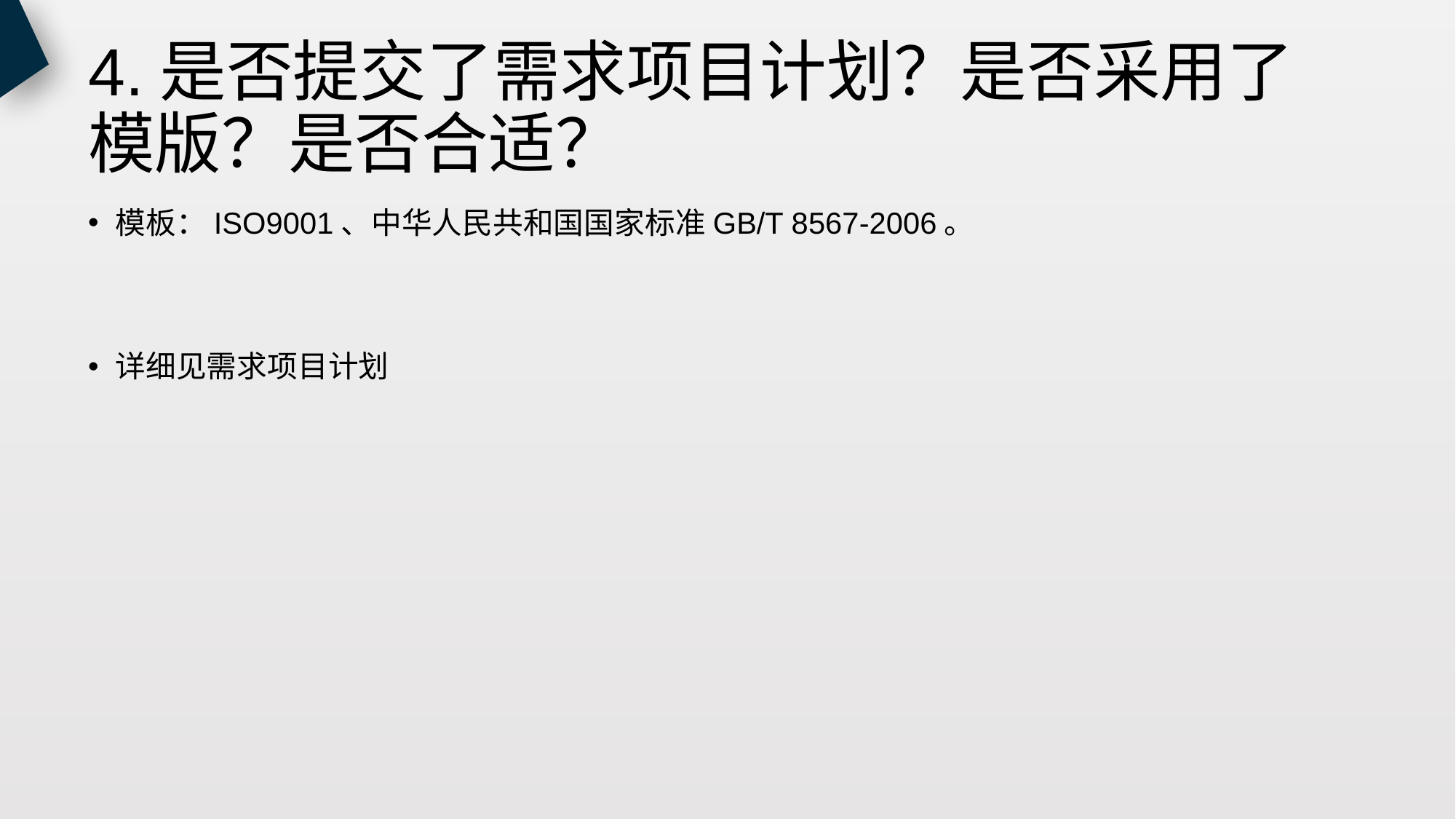

# 4.是否提交了需求项目计划？是否采用了模版？是否合适？
模板：ISO9001、中华人民共和国国家标准GB/T 8567-2006。

详细见需求项目计划